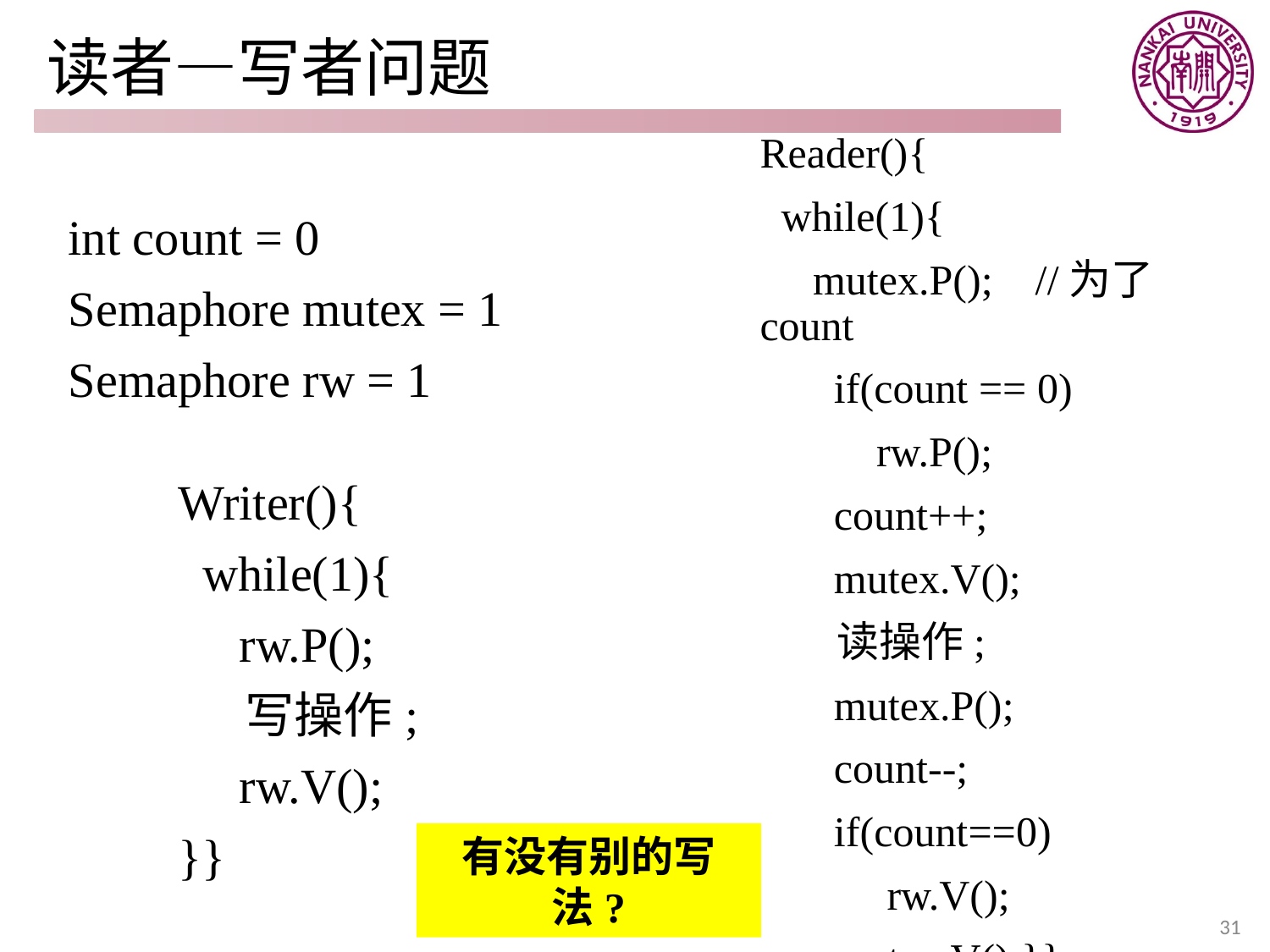

# 读者—写者问题
Reader(){
  while(1){
     mutex.P();    //为了count
       if(count == 0)
           rw.P();
       count++;
       mutex.V();
       读操作;
       mutex.P();
       count--;
       if(count==0)
            rw.V();
       mutex.V();}}
int count = 0
Semaphore mutex = 1
Semaphore rw = 1
Writer(){
  while(1){
     rw.P();
     写操作;
     rw.V();
}}
有没有别的写法?
31